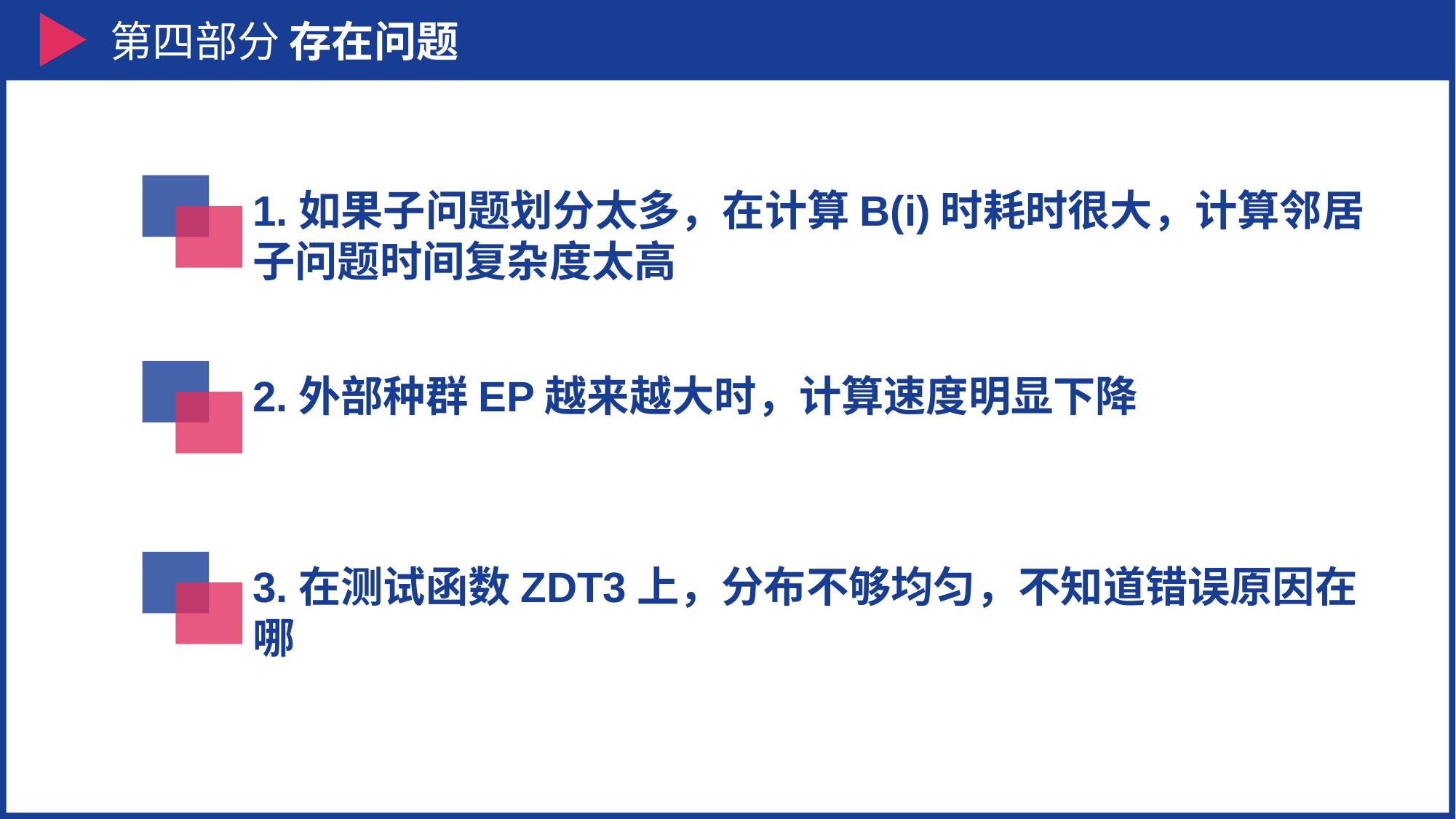

第四部分 存在问题

1.如果子问题划分太多，在计算B(i)时耗时很大，计算邻居子问题时间复杂度太高

2.外部种群EP越来越大时，计算速度明显下降

3.在测试函数ZDT3上，分布不够均匀，不知道错误原因在哪